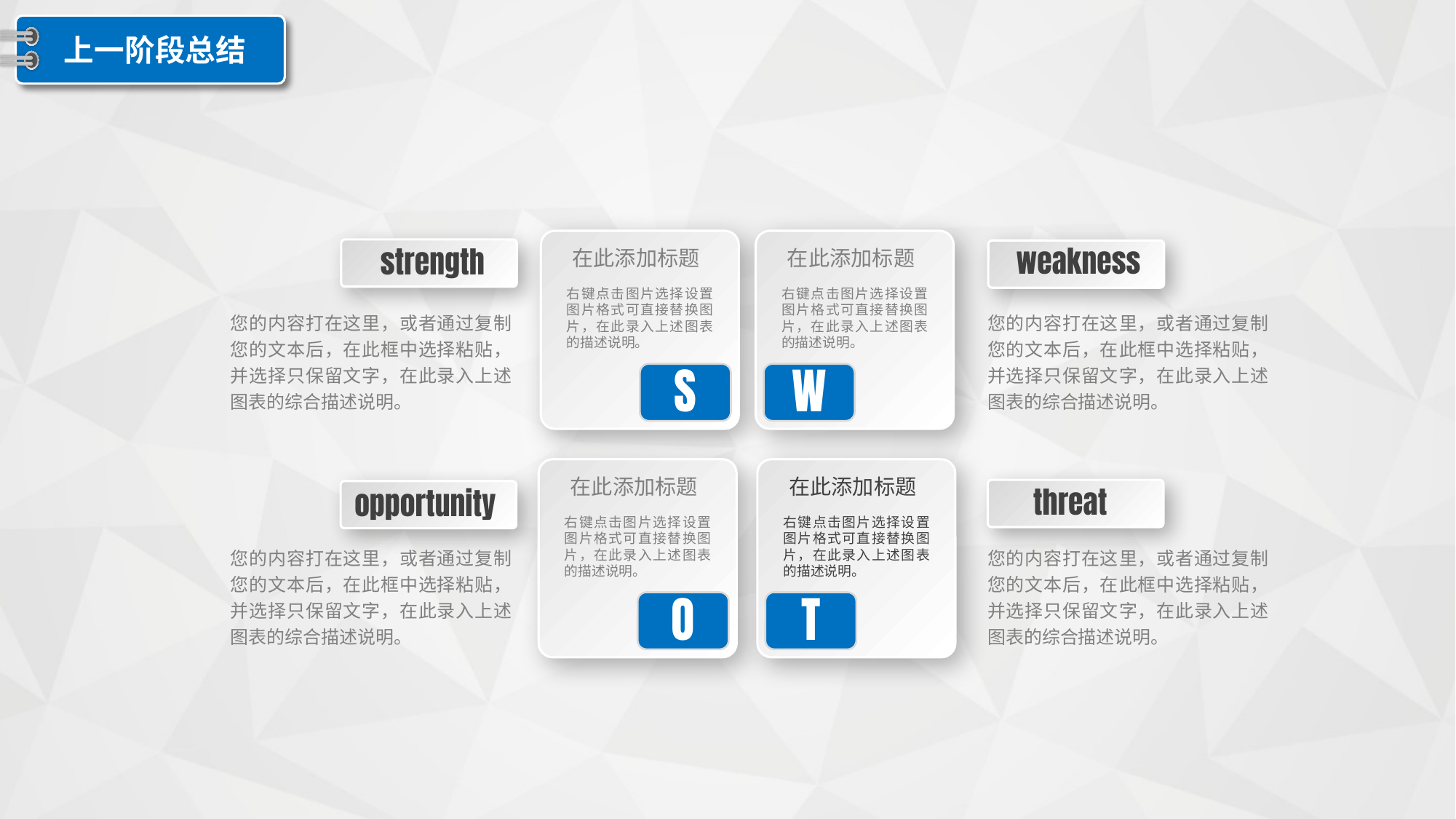

上一阶段总结

在此添加标题
右键点击图片选择设置图片格式可直接替换图片，在此录入上述图表的描述说明。
S

在此添加标题
右键点击图片选择设置图片格式可直接替换图片，在此录入上述图表的描述说明。
W
weakness

strength
您的内容打在这里，或者通过复制您的文本后，在此框中选择粘贴，并选择只保留文字，在此录入上述图表的综合描述说明。
您的内容打在这里，或者通过复制您的文本后，在此框中选择粘贴，并选择只保留文字，在此录入上述图表的综合描述说明。

在此添加标题
右键点击图片选择设置图片格式可直接替换图片，在此录入上述图表的描述说明。
O

在此添加标题
右键点击图片选择设置图片格式可直接替换图片，在此录入上述图表的描述说明。
T

threat

opportunity
您的内容打在这里，或者通过复制您的文本后，在此框中选择粘贴，并选择只保留文字，在此录入上述图表的综合描述说明。
您的内容打在这里，或者通过复制您的文本后，在此框中选择粘贴，并选择只保留文字，在此录入上述图表的综合描述说明。